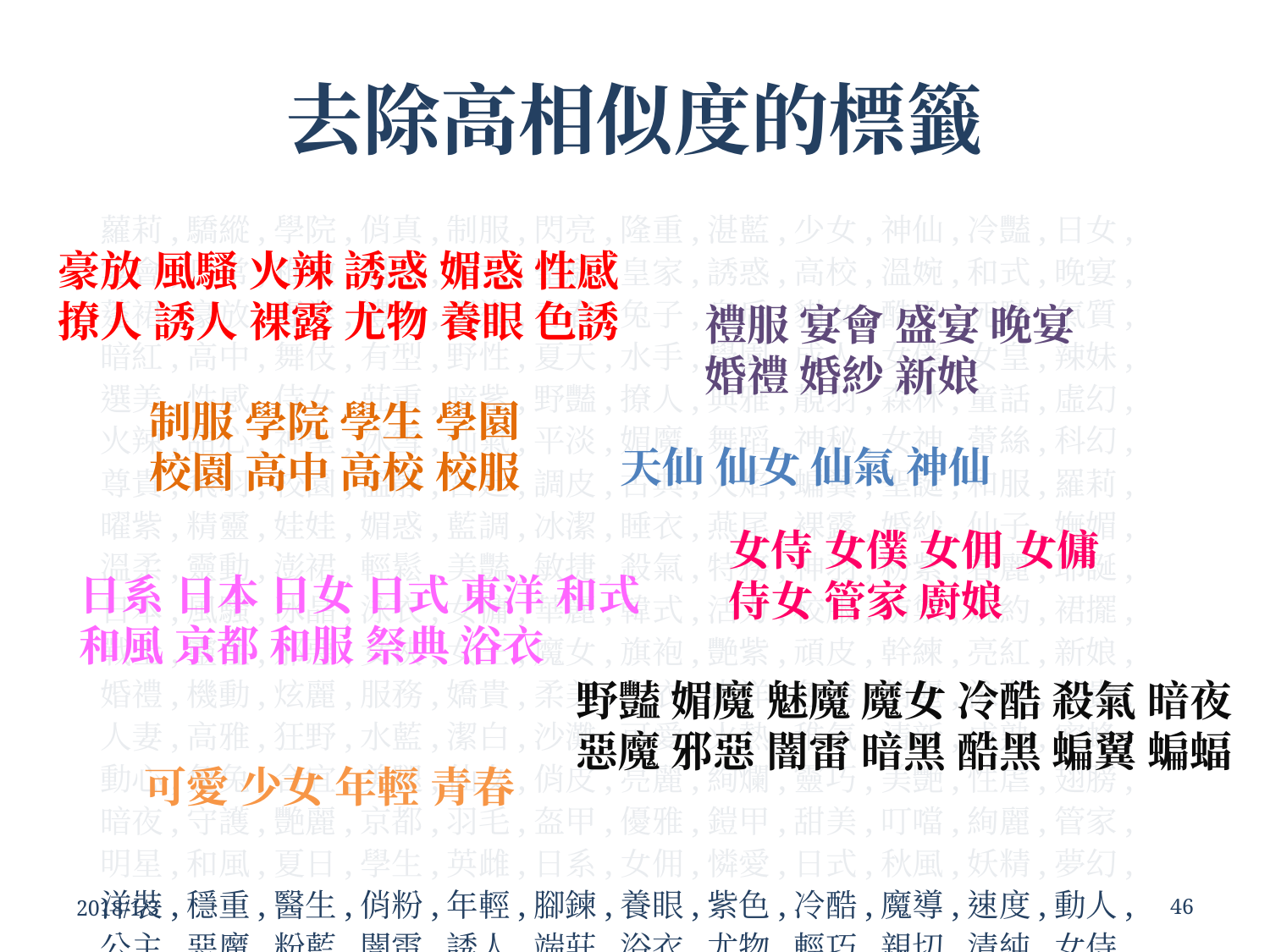

# 去除高相似度的標籤

蘿莉,驕縱,學院,俏真,制服,閃亮,隆重,湛藍,少女,神仙,冷豔,日女,宴會,日常,稚嫩,溫順,巫女,聖騎,皇家,誘惑,高校,溫婉,和式,晚宴,蓬裙,豪放,專業,禮服,飄逸,青春,兔子,皇后,貓女,酷黑,死騎,氣質,暗紅,高中,舞伎,有型,野性,夏天,水手,學園,成人,女僕,女皇,辣妹,選美,性感,侍女,莊重,暗紫,野豔,撩人,典雅,靚羽,森林,童話,虛幻,火辣,甜心,神聖,冰雪,仙氣,平淡,媚魔,舞蹈,神秘,女神,蕾絲,科幻,尊貴,飛羽,校園,溫靜,宮廷,調皮,古典,火焰,蝙翼,聖誕,和服,羅莉,曜紫,精靈,娃娃,媚惑,藍調,冰潔,睡衣,燕尾,裸露,婚紗,仙子,嫵媚,溫柔,靈動,澎裙,輕鬆,美豔,敏捷,殺氣,特務,神羽,粉紫,春麗,耶誕,日本,風騷,冰晶,泳衣,女傭,華麗,韓式,活力,校服,防禦,婉約,裙擺,戰士,靈性,邪惡,女俠,女王,魔女,旗袍,艷紫,頑皮,幹練,亮紅,新娘,婚禮,機動,炫麗,服務,嬌貴,柔美,白衣,東洋,色誘,俏麗,泳裝,華貴,人妻,高雅,狂野,水藍,潔白,沙灘,可愛,火熱,稚氣,清新,成熟,蜜蜂,動心,兔兔,合宜,美腿,仙女,俏皮,亮麗,絢爛,靈巧,美艷,性虐,翅膀,暗夜,守護,艷麗,京都,羽毛,盔甲,優雅,鎧甲,甜美,叮噹,絢麗,管家,明星,和風,夏日,學生,英雌,日系,女佣,憐愛,日式,秋風,妖精,夢幻,洋裝,穩重,醫生,俏粉,年輕,腳鍊,養眼,紫色,冷酷,魔導,速度,動人,公主,惡魔,粉藍,闇雷,誘人,端莊,浴衣,尤物,輕巧,親切,清純,女侍,俠女,婀娜,開朗,純真,素雅,暗黑,變裝,豔麗,黑紅,活潑,短裙,舞衣,清涼,天仙,韓系,服侍,法術,萌萌,守樸,祭典,淘氣,盛宴,櫻花,浪漫,彩翼,迷人,機甲,狂熱,粉嫩,貴氣,脫俗,單純,彩衣,女騎,韓風,柔情,俐落,高貴,皇族,羽翼,順從,魅魔,蝙蝠,法師,廚娘,剛強
豪放 風騷 火辣 誘惑 媚惑 性感
撩人 誘人 裸露 尤物 養眼 色誘
禮服 宴會 盛宴 晚宴
婚禮 婚紗 新娘
制服 學院 學生 學園
校園 高中 高校 校服
天仙 仙女 仙氣 神仙
女侍 女僕 女佣 女傭
侍女 管家 廚娘
日系 日本 日女 日式 東洋 和式
和風 京都 和服 祭典 浴衣
野豔 媚魔 魅魔 魔女 冷酷 殺氣 暗夜
惡魔 邪惡 闇雷 暗黑 酷黑 蝙翼 蝙蝠
可愛 少女 年輕 青春
2018/1/3

46